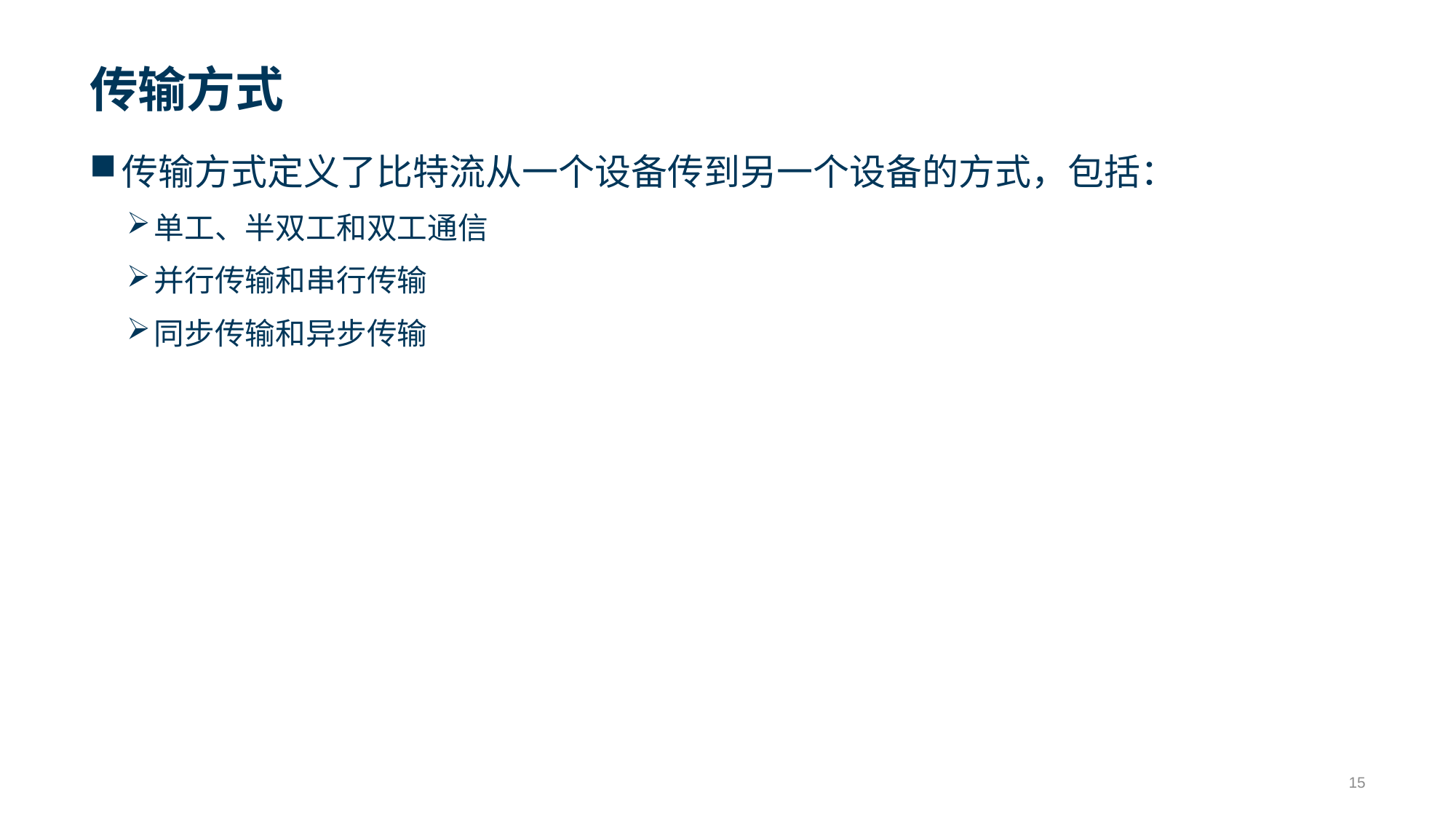

# 传输方式
传输方式定义了比特流从一个设备传到另一个设备的方式，包括：
单工、半双工和双工通信
并行传输和串行传输
同步传输和异步传输

15